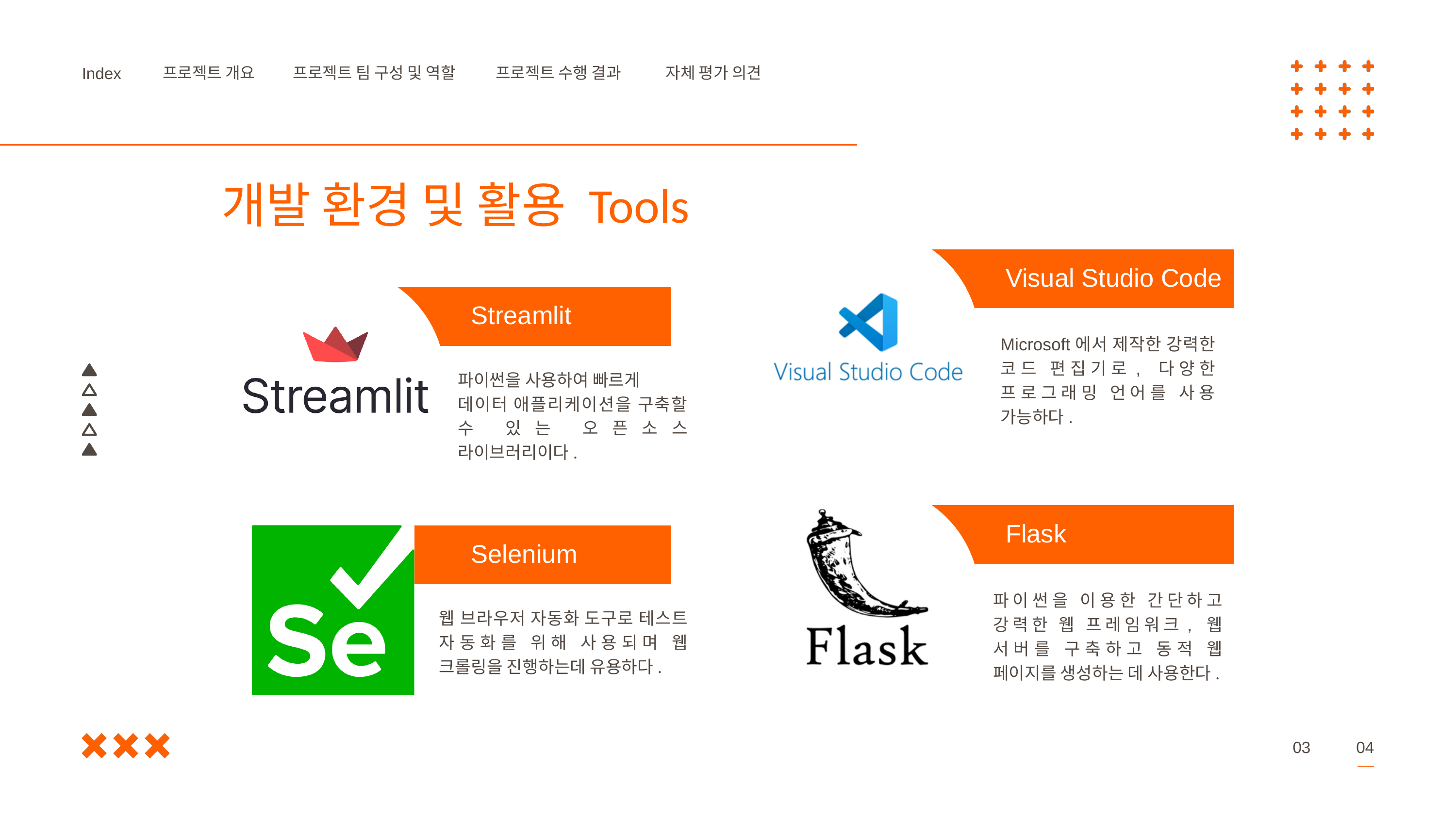

프로젝트 개요
프로젝트 팀 구성 및 역할
프로젝트 수행 결과
자체 평가 의견
Index

개발 환경 및 활용 Tools

Visual Studio Code

Streamlit
Microsoft에서 제작한 강력한 코드 편집기로, 다양한 프로그래밍 언어를 사용 가능하다.

파이썬을 사용하여 빠르게
데이터 애플리케이션을 구축할 수 있는 오픈소스 라이브러리이다.

Flask

Selenium
Read More
파이썬을 이용한 간단하고 강력한 웹 프레임워크, 웹 서버를 구축하고 동적 웹 페이지를 생성하는 데 사용한다.
웹 브라우저 자동화 도구로 테스트 자동화를 위해 사용되며 웹 크롤링을 진행하는데 유용하다.

03
04